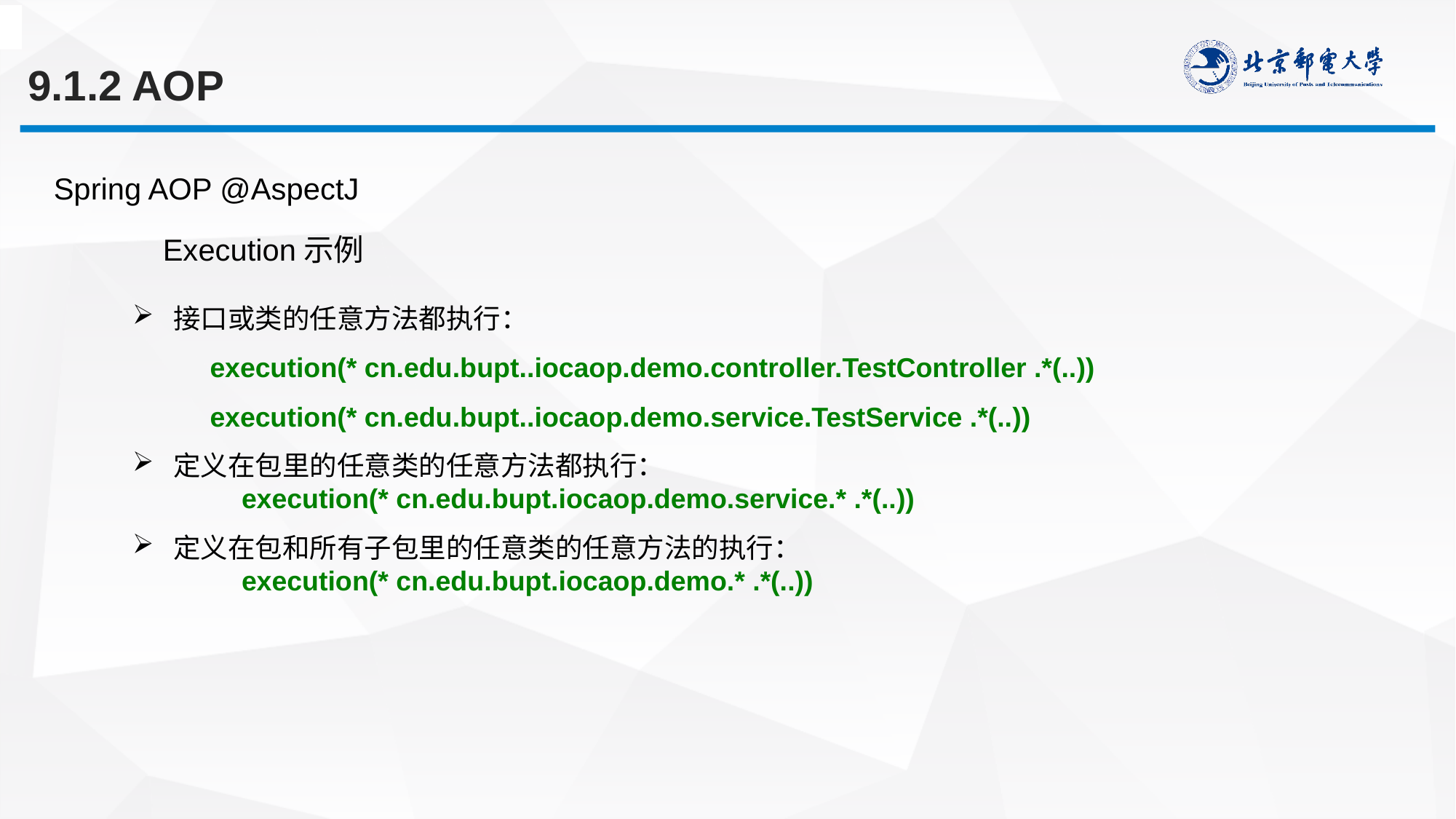

9.1.2 AOP
Spring AOP @AspectJ
	Execution示例

接口或类的任意方法都执行：
   execution(* cn.edu.bupt..iocaop.demo.controller.TestController .*(..))
   execution(* cn.edu.bupt..iocaop.demo.service.TestService .*(..))
定义在包里的任意类的任意方法都执行：
	execution(* cn.edu.bupt.iocaop.demo.service.* .*(..))
定义在包和所有子包里的任意类的任意方法的执行：
	execution(* cn.edu.bupt.iocaop.demo.* .*(..))